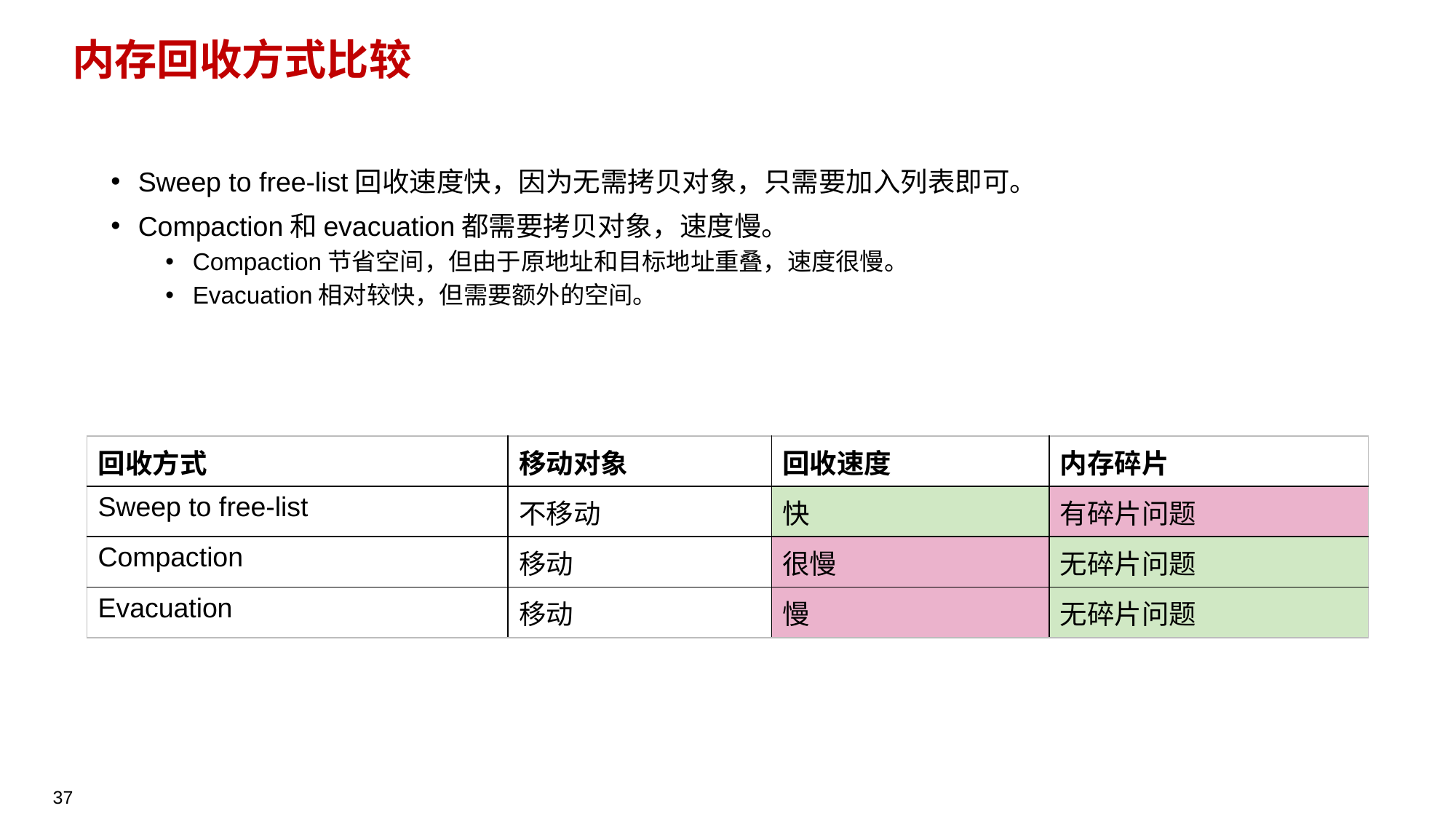

# 内存回收方式比较
Sweep to free-list回收速度快，因为无需拷贝对象，只需要加入列表即可。
Compaction和evacuation都需要拷贝对象，速度慢。
Compaction节省空间，但由于原地址和目标地址重叠，速度很慢。
Evacuation相对较快，但需要额外的空间。
| 回收方式 | 移动对象 | 回收速度 | 内存碎片 |
| --- | --- | --- | --- |
| Sweep to free-list | 不移动 | 快 | 有碎片问题 |
| Compaction | 移动 | 很慢 | 无碎片问题 |
| Evacuation | 移动 | 慢 | 无碎片问题 |